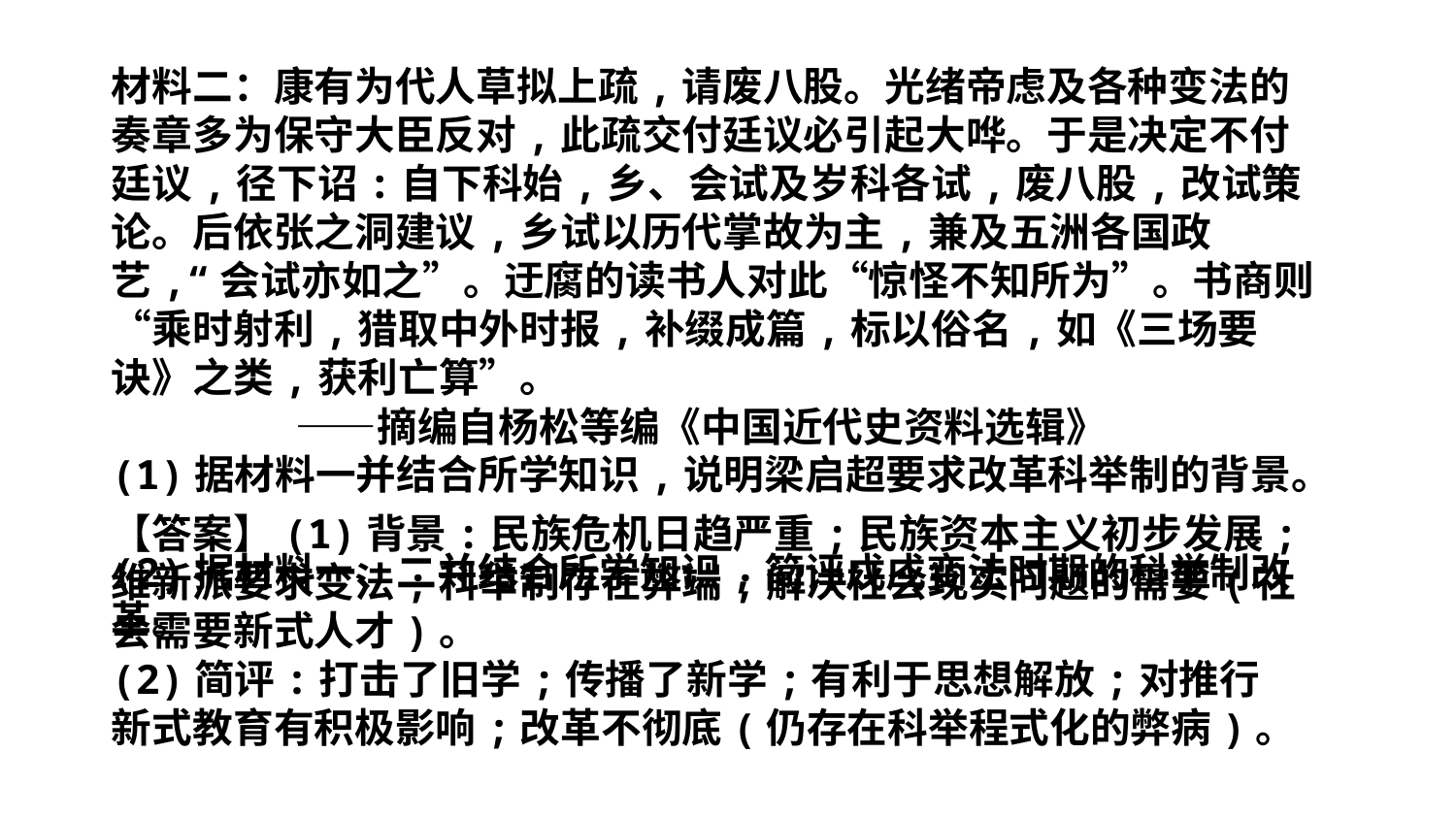

材料二：康有为代人草拟上疏,请废八股。光绪帝虑及各种变法的奏章多为保守大臣反对,此疏交付廷议必引起大哗。于是决定不付廷议,径下诏:自下科始,乡、会试及岁科各试,废八股,改试策论。后依张之洞建议,乡试以历代掌故为主,兼及五洲各国政艺,“会试亦如之”。迂腐的读书人对此“惊怪不知所为”。书商则“乘时射利,猎取中外时报,补缀成篇,标以俗名,如《三场要诀》之类,获利亡算”。
                    ——摘编自杨松等编《中国近代史资料选辑》
(1)据材料一并结合所学知识,说明梁启超要求改革科举制的背景。
(2)据材料一、二并结合所学知识,简评戊戌变法时期的科举制改革。
【答案】(1)背景:民族危机日趋严重;民族资本主义初步发展;维新派要求变法;科举制存在弊端;解决社会现实问题的需要(社会需要新式人才)。
(2)简评:打击了旧学;传播了新学;有利于思想解放;对推行新式教育有积极影响;改革不彻底(仍存在科举程式化的弊病)。